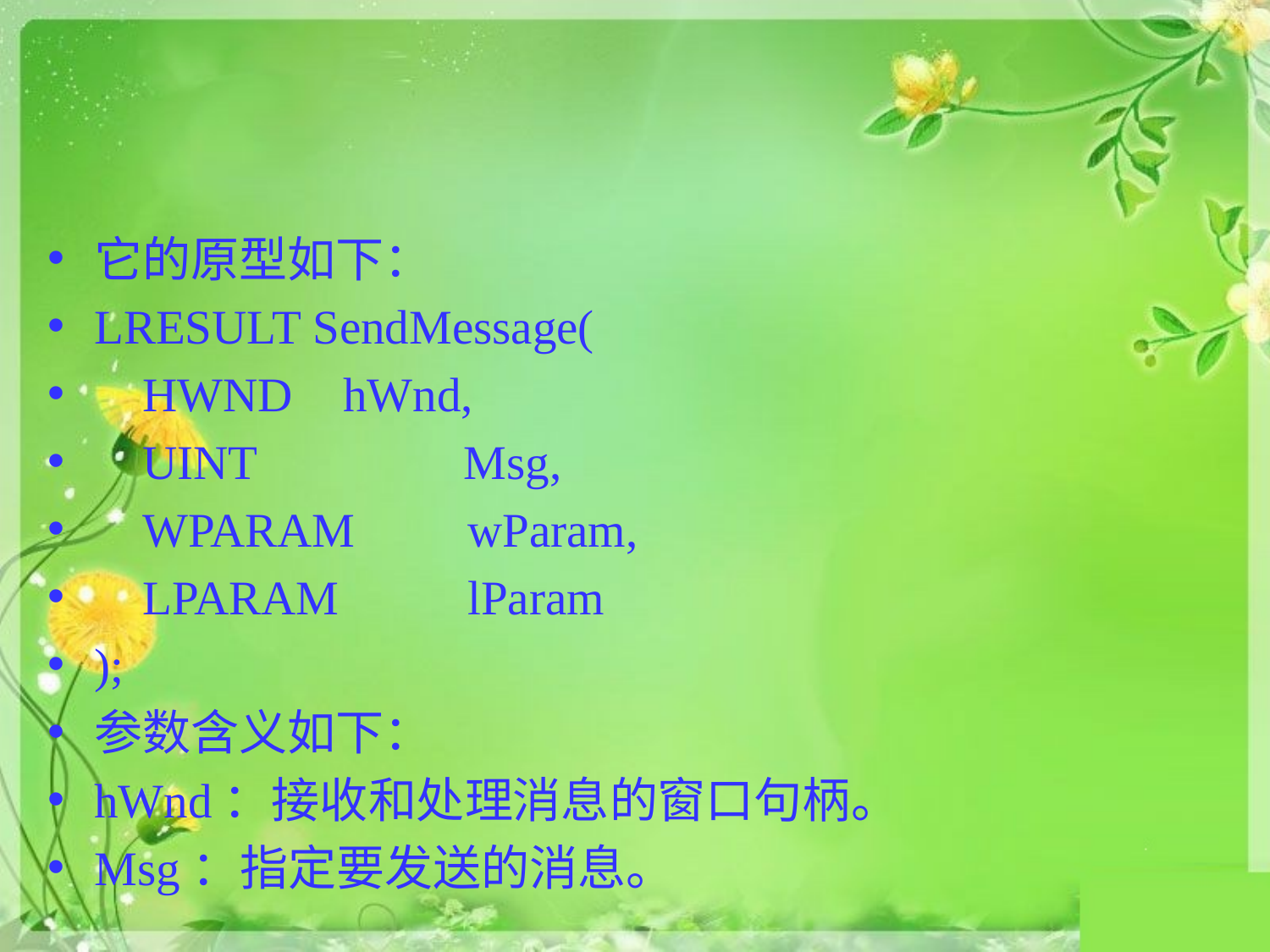

#
它的原型如下：
LRESULT SendMessage(
    HWND 		hWnd,
    UINT 		          Msg,
    WPARAM 		wParam,
    LPARAM 		lParam
);
参数含义如下：
hWnd：接收和处理消息的窗口句柄。
Msg：指定要发送的消息。